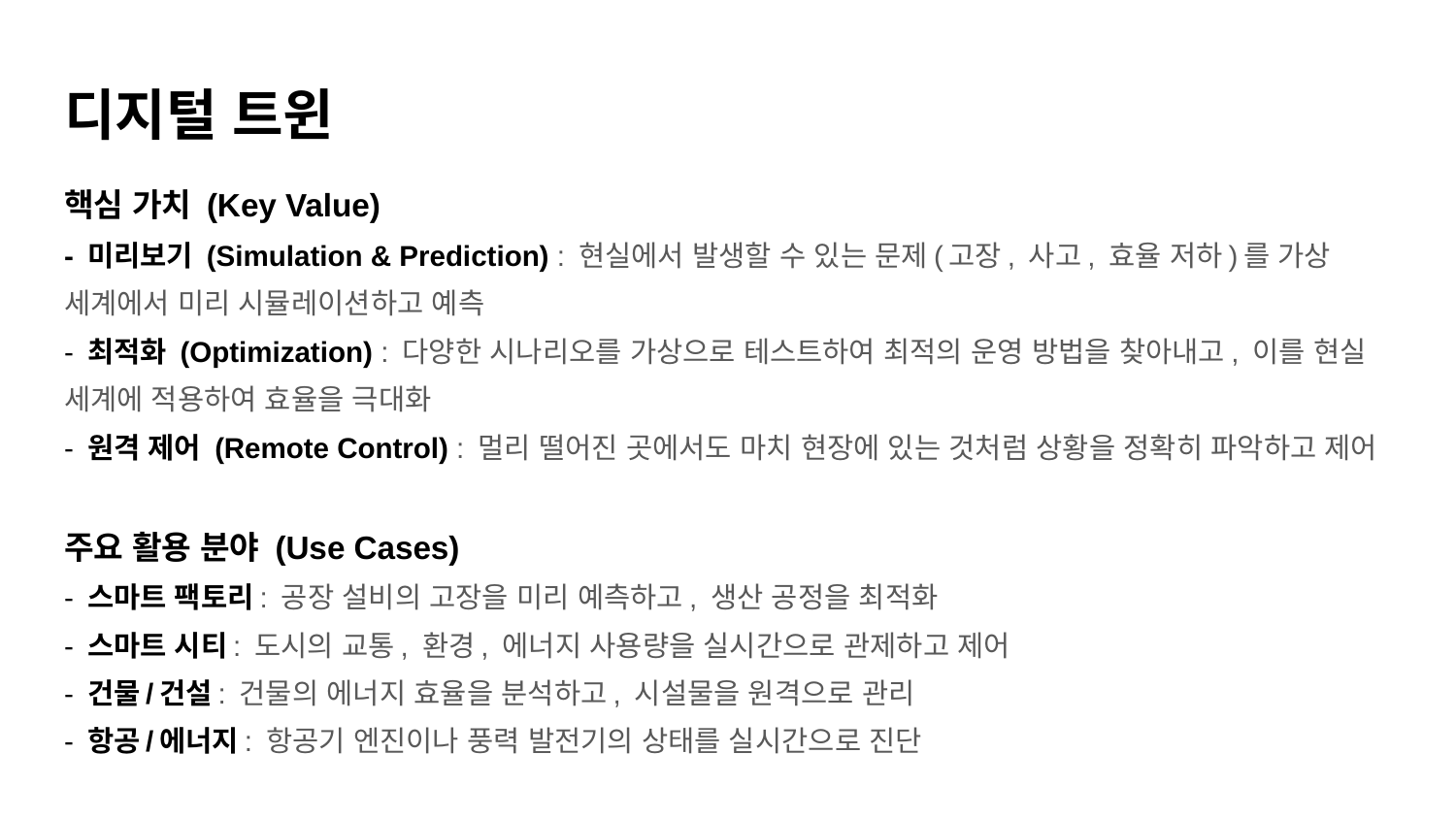

# 디지털 트윈
핵심 가치 (Key Value)
- 미리보기 (Simulation & Prediction) : 현실에서 발생할 수 있는 문제(고장, 사고, 효율 저하)를 가상 세계에서 미리 시뮬레이션하고 예측
- 최적화 (Optimization) : 다양한 시나리오를 가상으로 테스트하여 최적의 운영 방법을 찾아내고, 이를 현실 세계에 적용하여 효율을 극대화
- 원격 제어 (Remote Control) : 멀리 떨어진 곳에서도 마치 현장에 있는 것처럼 상황을 정확히 파악하고 제어
주요 활용 분야 (Use Cases)
- 스마트 팩토리: 공장 설비의 고장을 미리 예측하고, 생산 공정을 최적화
- 스마트 시티: 도시의 교통, 환경, 에너지 사용량을 실시간으로 관제하고 제어
- 건물/건설: 건물의 에너지 효율을 분석하고, 시설물을 원격으로 관리
- 항공/에너지: 항공기 엔진이나 풍력 발전기의 상태를 실시간으로 진단